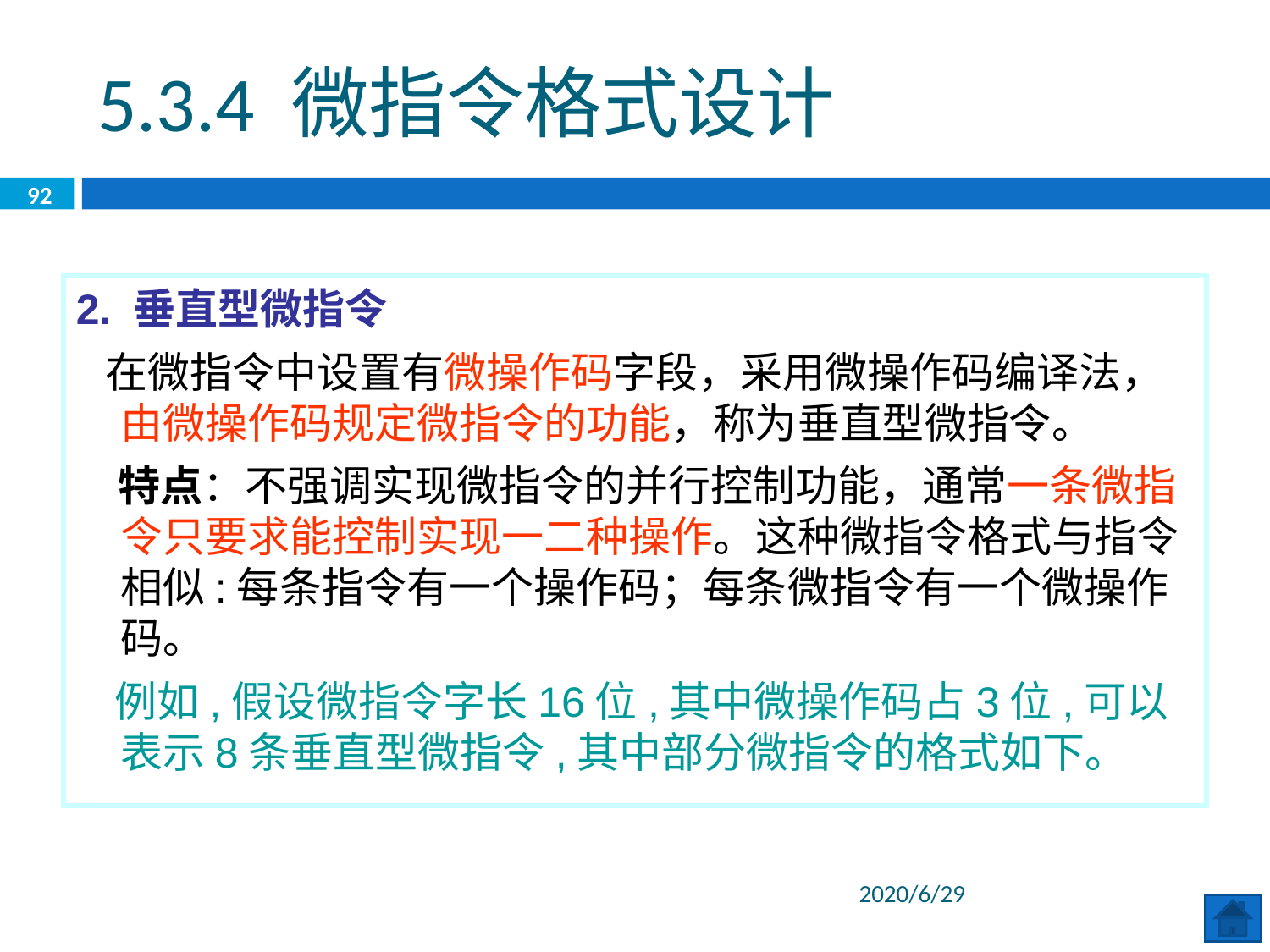

5.3.4 微指令格式设计
92
2. 垂直型微指令
  在微指令中设置有微操作码字段，采用微操作码编译法，由微操作码规定微指令的功能，称为垂直型微指令。
　特点：不强调实现微指令的并行控制功能，通常一条微指令只要求能控制实现一二种操作。这种微指令格式与指令相似:每条指令有一个操作码；每条微指令有一个微操作码。
   例如,假设微指令字长16位,其中微操作码占3位,可以表示8条垂直型微指令,其中部分微指令的格式如下。

2020/6/29